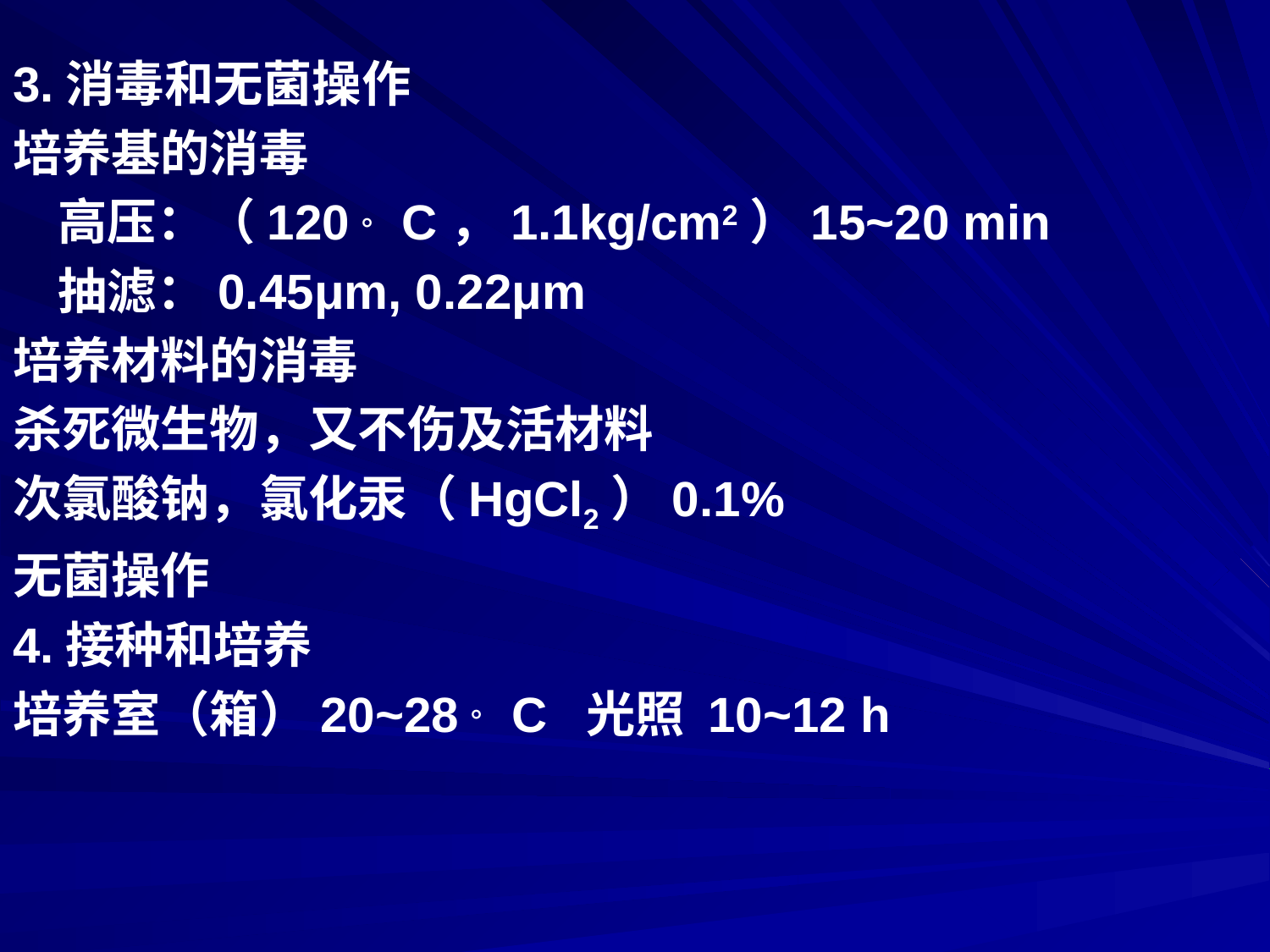

3.消毒和无菌操作
培养基的消毒
   高压：（120。C，1.1kg/cm2）15~20 min
   抽滤：0.45μm, 0.22μm
培养材料的消毒
杀死微生物，又不伤及活材料
次氯酸钠，氯化汞（HgCl2）0.1%
无菌操作
4.接种和培养
培养室（箱）20~28。C  光照 10~12 h